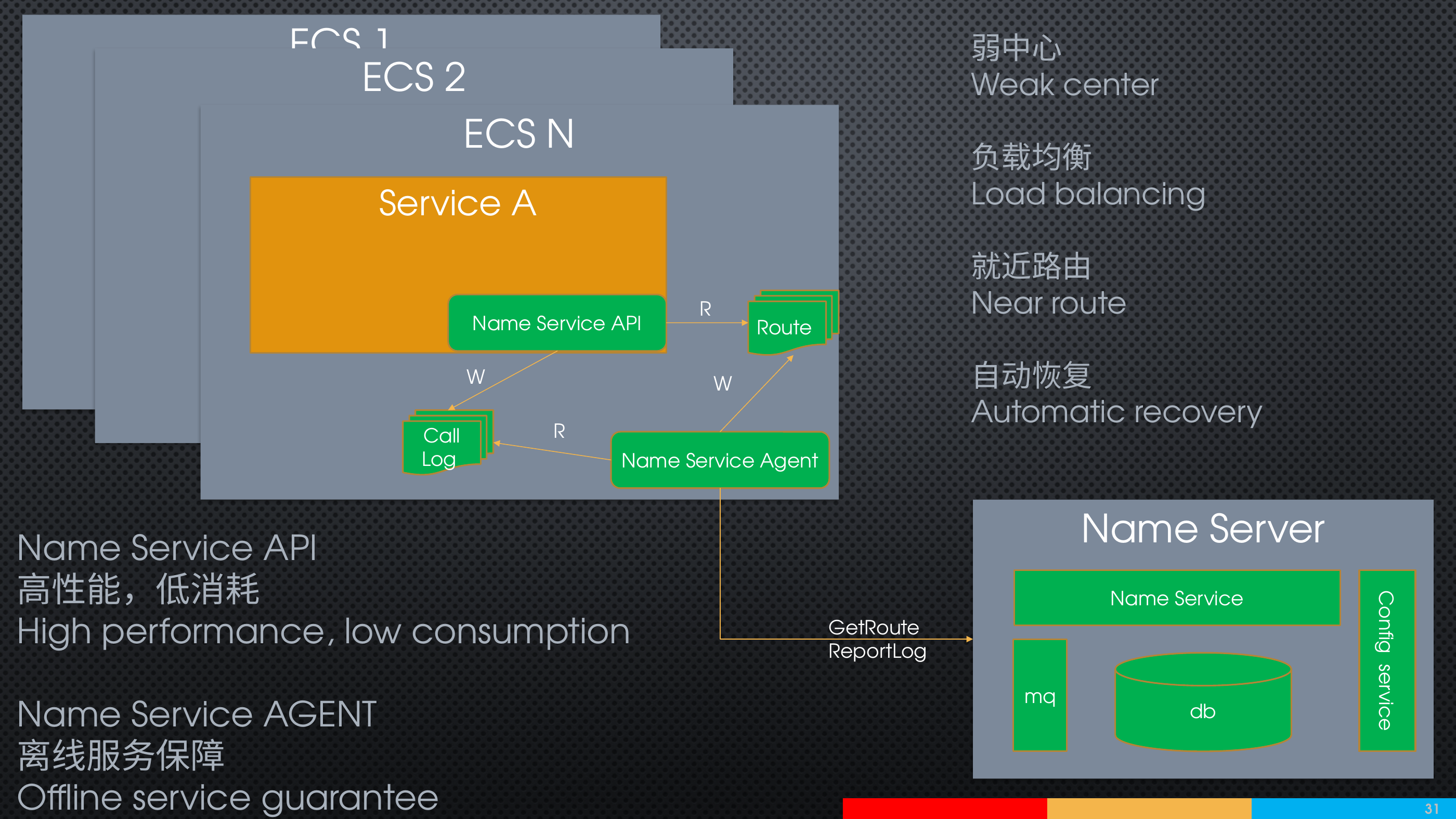

ECS 1
弱中心
Weak center

负载均衡
Load balancing

就近路由
Near route

自动恢复
Automatic recovery

ECS 2
ECS N
Service A
Route
R
Name Service API
W
W
Call Log
R
Name Service Agent
Name Server
Name Service API
高性能，低消耗
High performance, low consumption

Name Service AGENT
离线服务保障
Offline service guarantee
Name Service
Config  service
GetRoute
ReportLog
mq
db